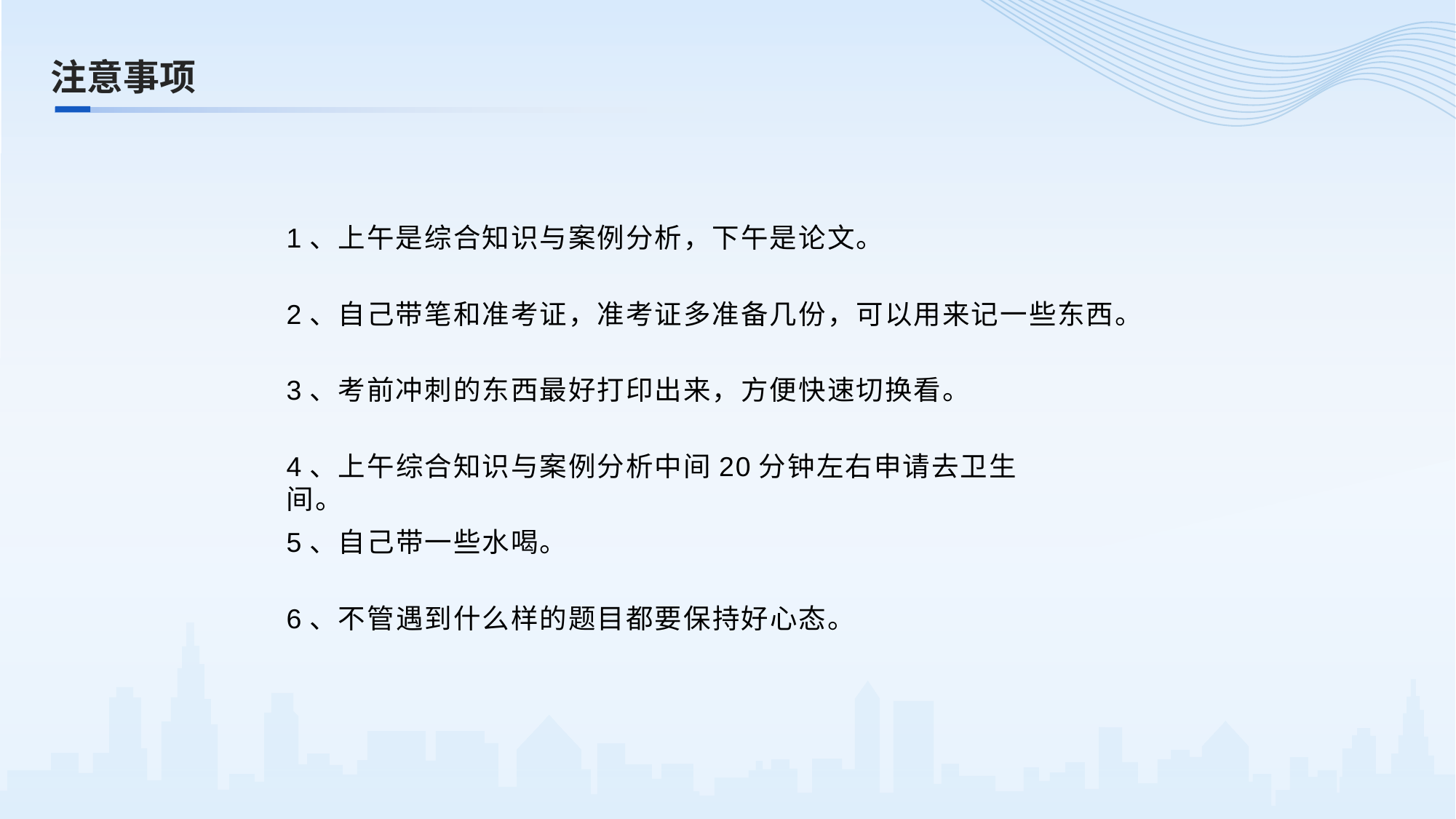

注意事项
1、上午是综合知识与案例分析，下午是论文。
2、自己带笔和准考证，准考证多准备几份，可以用来记一些东西。
3、考前冲刺的东西最好打印出来，方便快速切换看。
4、上午综合知识与案例分析中间20分钟左右申请去卫生间。
5、自己带一些水喝。
6、不管遇到什么样的题目都要保持好心态。